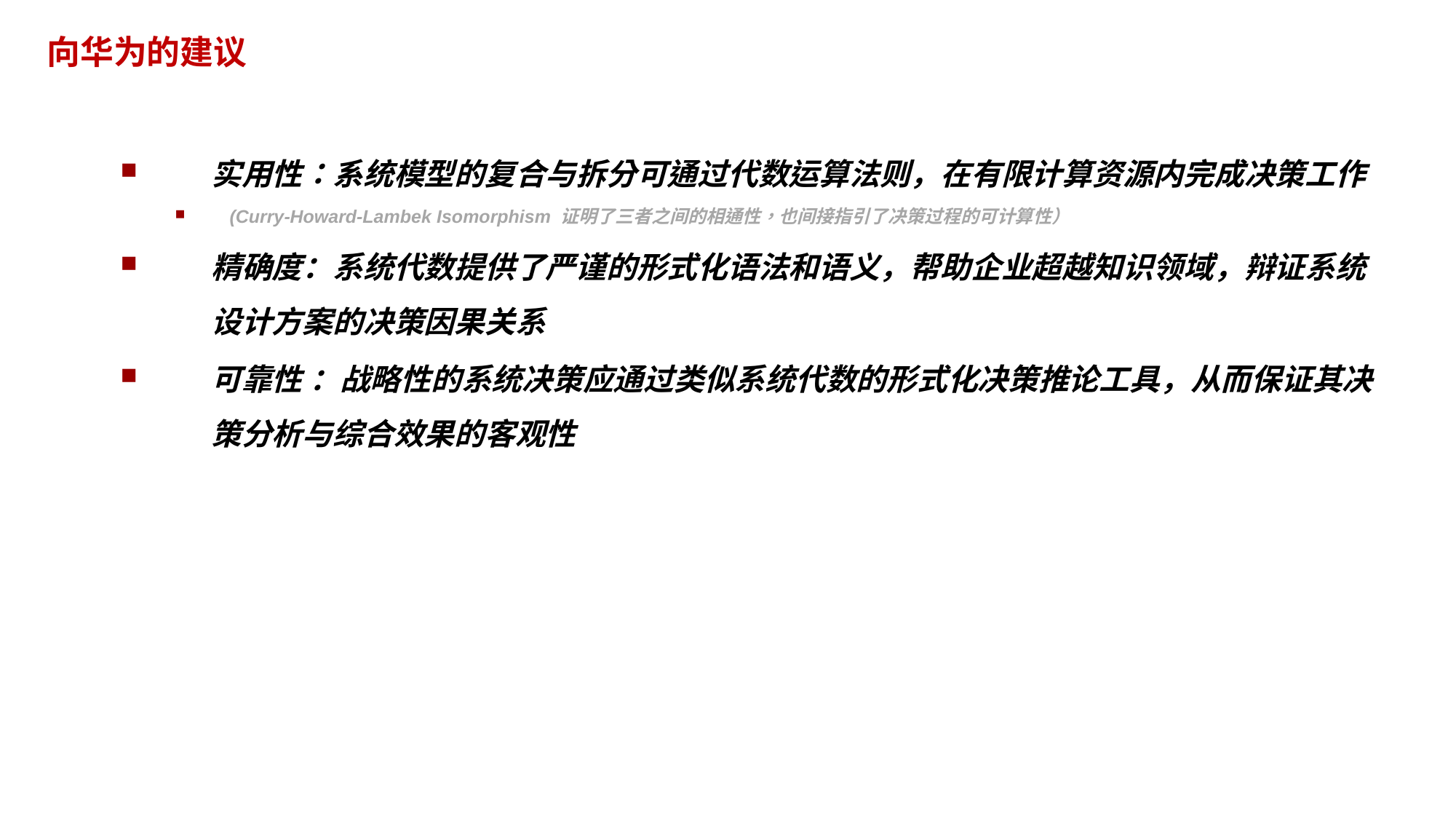

# 向华为的建议
实用性：系统模型的复合与拆分可通过代数运算法则，在有限计算资源内完成决策工作
(Curry-Howard-Lambek Isomorphism 证明了三者之间的相通性，也间接指引了决策过程的可计算性）
精确度：系统代数提供了严谨的形式化语法和语义，帮助企业超越知识领域，辩证系统设计方案的决策因果关系
可靠性 ：战略性的系统决策应通过类似系统代数的形式化决策推论工具，从而保证其决策分析与综合效果的客观性